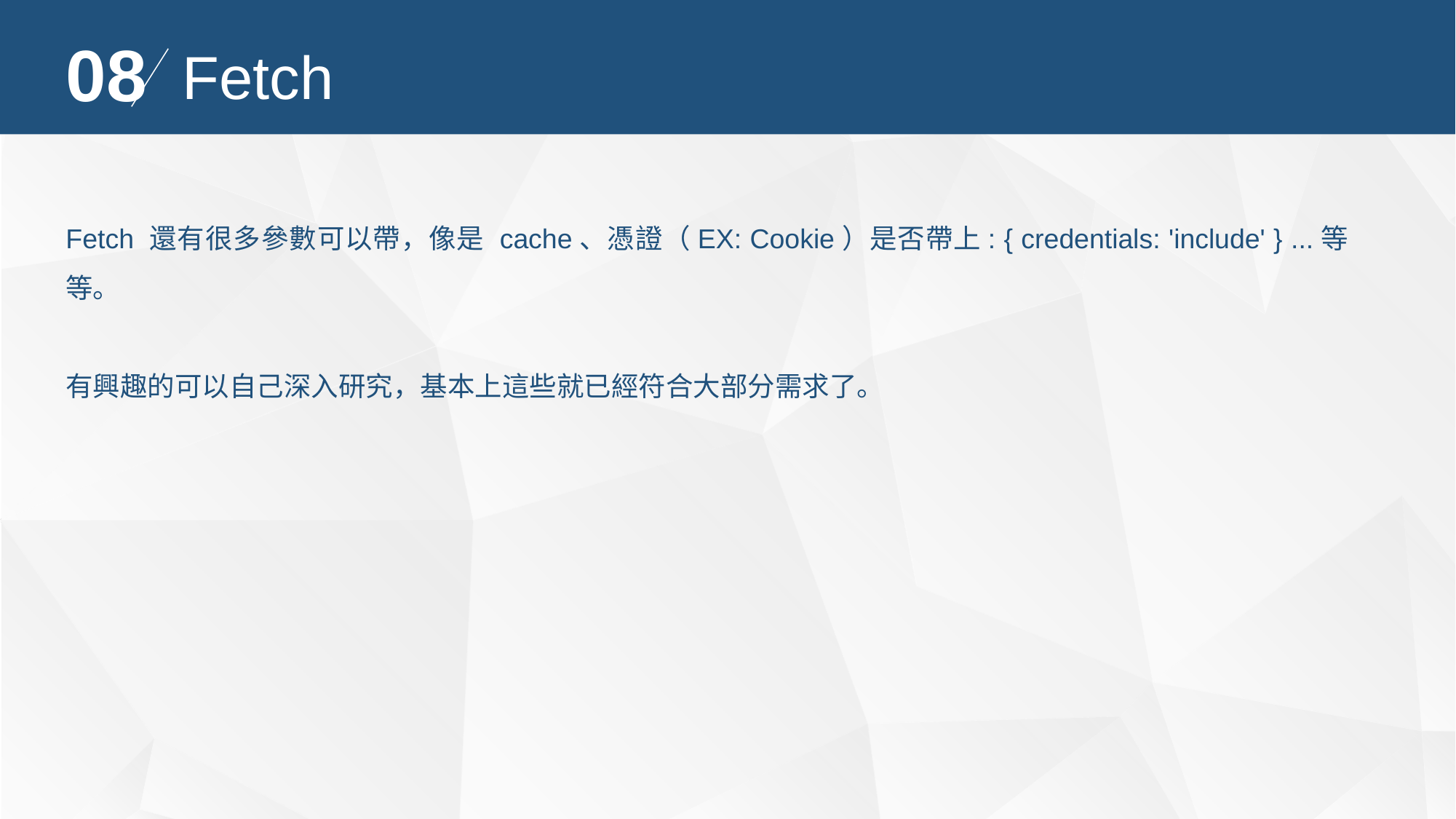

08
Fetch
Fetch 還有很多參數可以帶，像是 cache、憑證（EX: Cookie）是否帶上: { credentials: 'include' } ...等等。

有興趣的可以自己深入研究，基本上這些就已經符合大部分需求了。